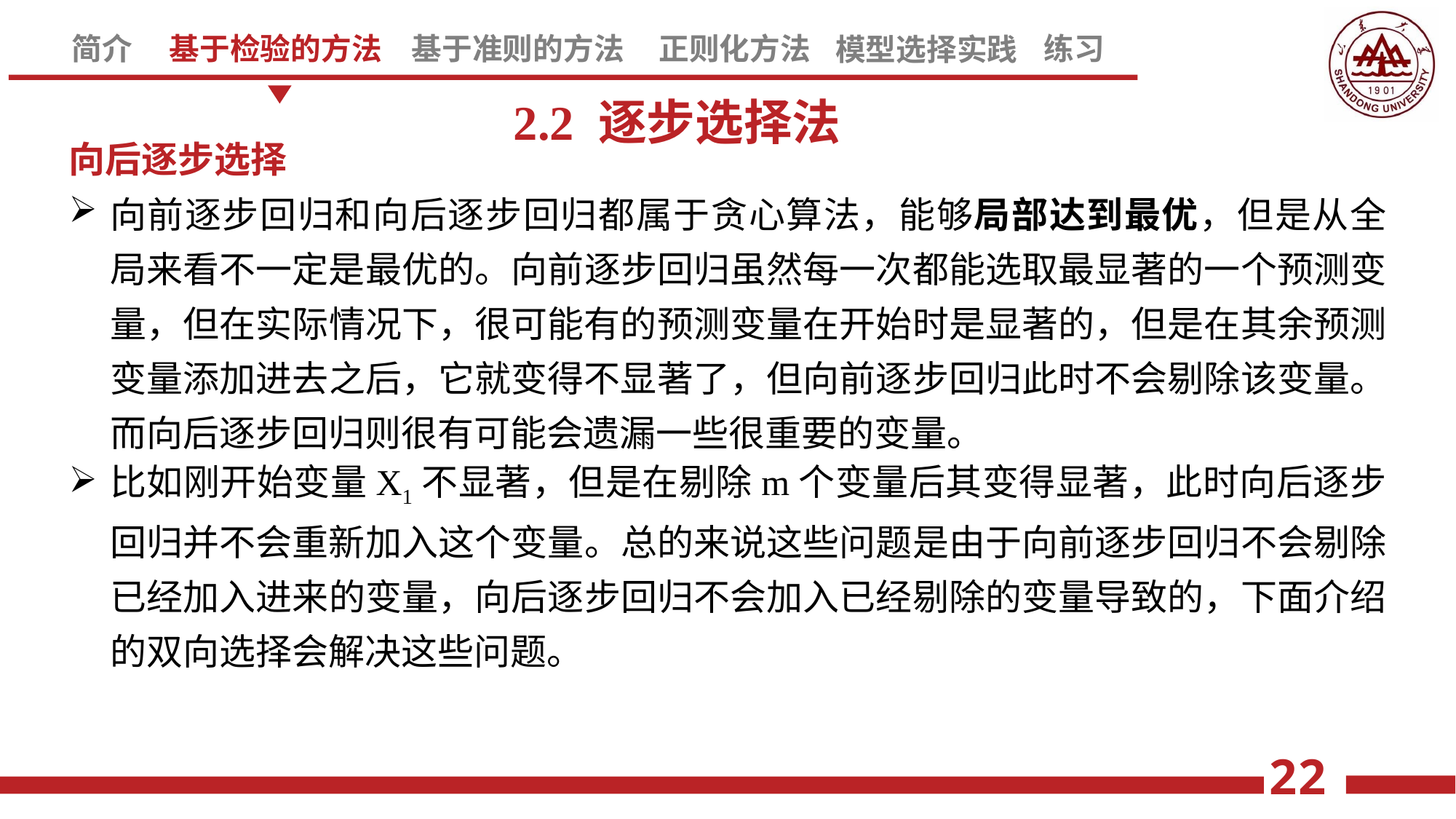

2.2 逐步选择法
向后逐步选择
向前逐步回归和向后逐步回归都属于贪心算法，能够局部达到最优，但是从全 局来看不一定是最优的。向前逐步回归虽然每一次都能选取最显著的一个预测变量，但在实际情况下，很可能有的预测变量在开始时是显著的，但是在其余预测变量添加进去之后，它就变得不显著了，但向前逐步回归此时不会剔除该变量。而向后逐步回归则很有可能会遗漏一些很重要的变量。
比如刚开始变量X1不显著，但是在剔除m个变量后其变得显著，此时向后逐步回归并不会重新加入这个变量。总的来说这些问题是由于向前逐步回归不会剔除已经加入进来的变量，向后逐步回归不会加入已经剔除的变量导致的，下面介绍的双向选择会解决这些问题。